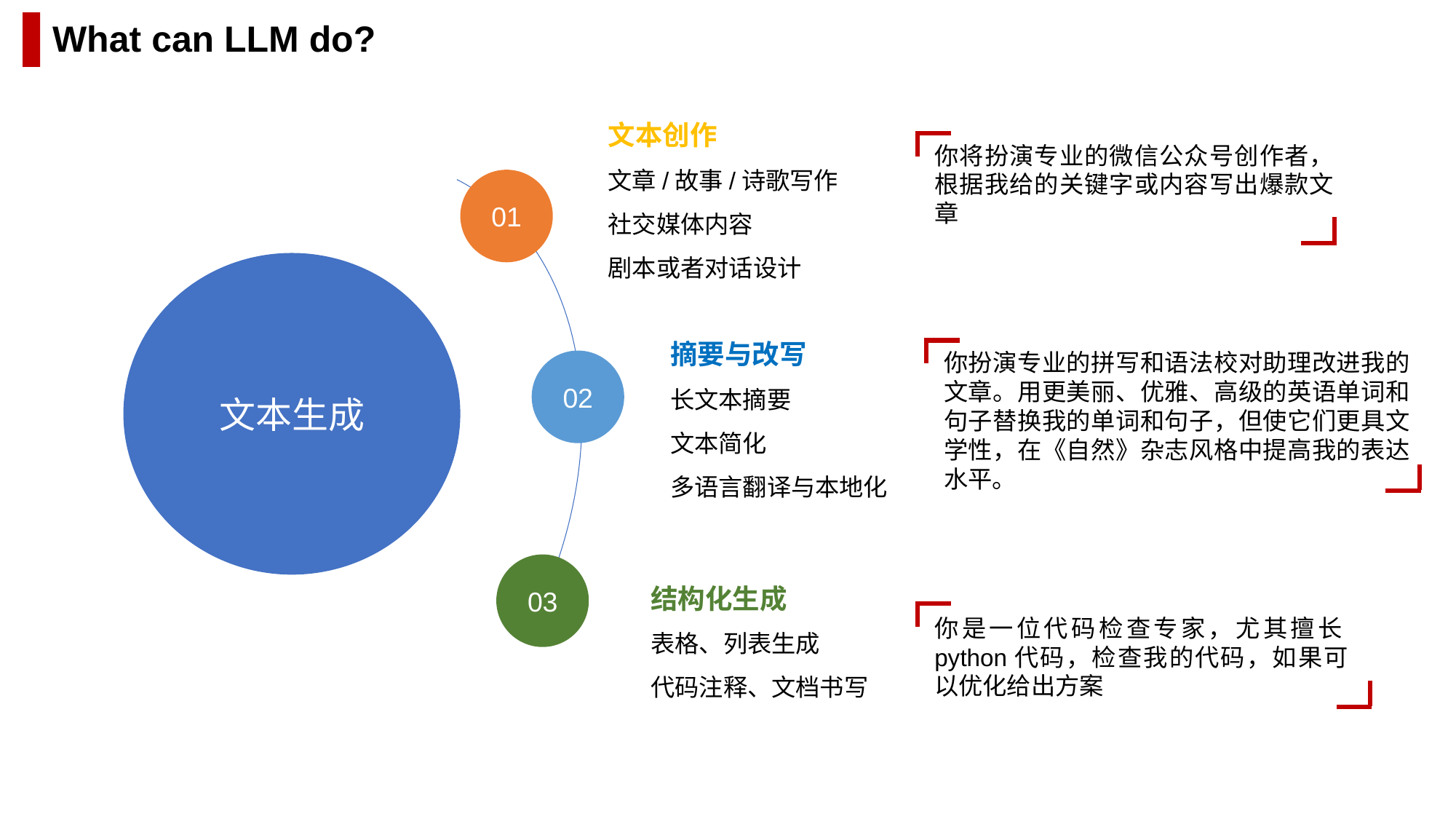

What can LLM do?

文本创作
文章/故事/诗歌写作
社交媒体内容
剧本或者对话设计
你将扮演专业的微信公众号创作者，根据我给的关键字或内容写出爆款文章

01
文本生成
摘要与改写
长文本摘要
文本简化
多语言翻译与本地化
你扮演专业的拼写和语法校对助理改进我的文章。用更美丽、优雅、高级的英语单词和句子替换我的单词和句子，但使它们更具文学性，在《自然》杂志风格中提高我的表达水平。
02
03
结构化生成
表格、列表生成
代码注释、文档书写
你是一位代码检查专家，尤其擅长python代码，检查我的代码，如果可以优化给出方案